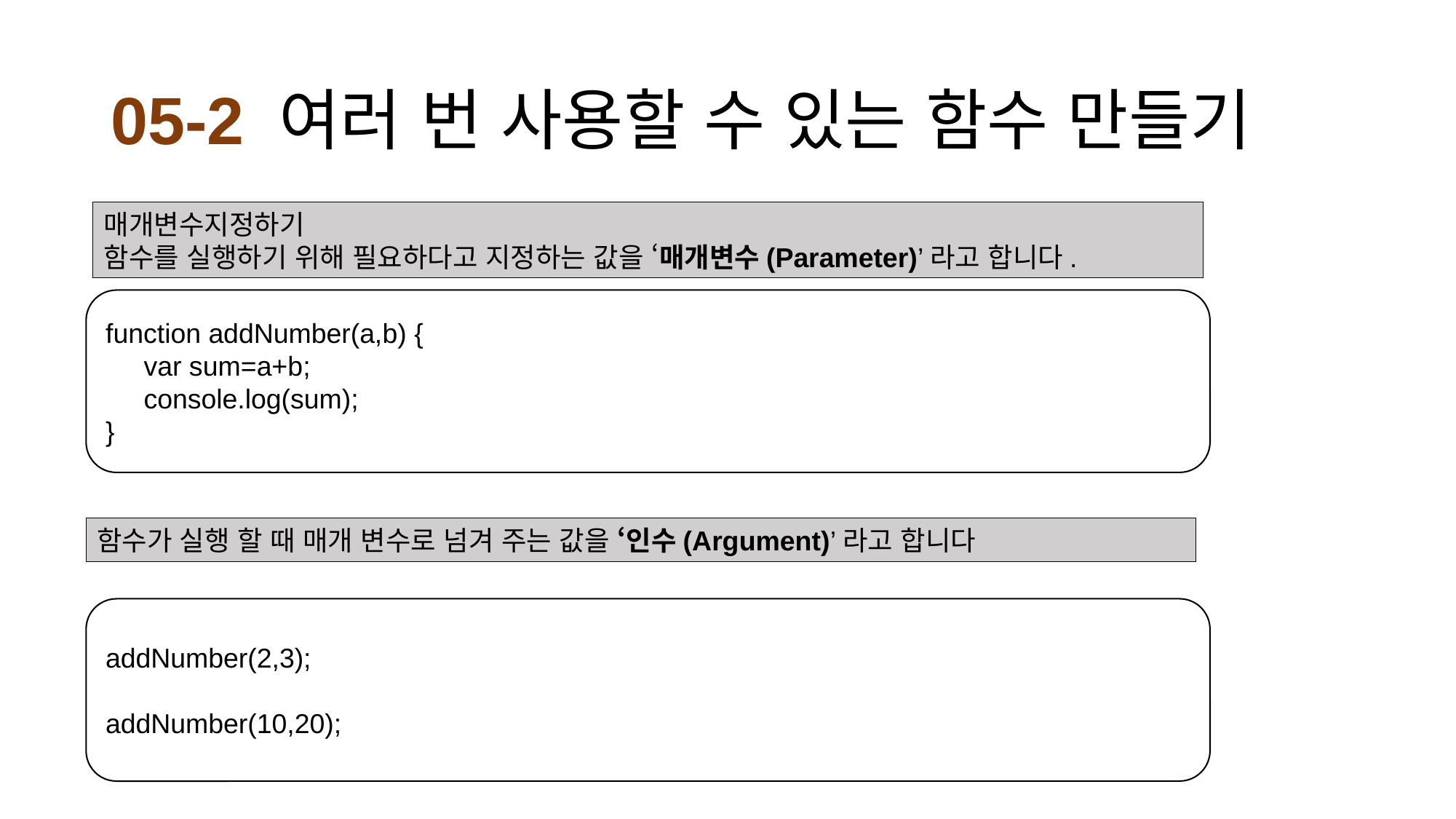

# 05-2 여러 번 사용할 수 있는 함수 만들기
매개변수지정하기
함수를 실행하기 위해 필요하다고 지정하는 값을 ‘매개변수(Parameter)’라고 합니다.
function addNumber(a,b) {
     var sum=a+b;
     console.log(sum);
}
함수가 실행 할 때 매개 변수로 넘겨 주는 값을 ‘인수(Argument)’라고 합니다
addNumber(2,3);

addNumber(10,20);